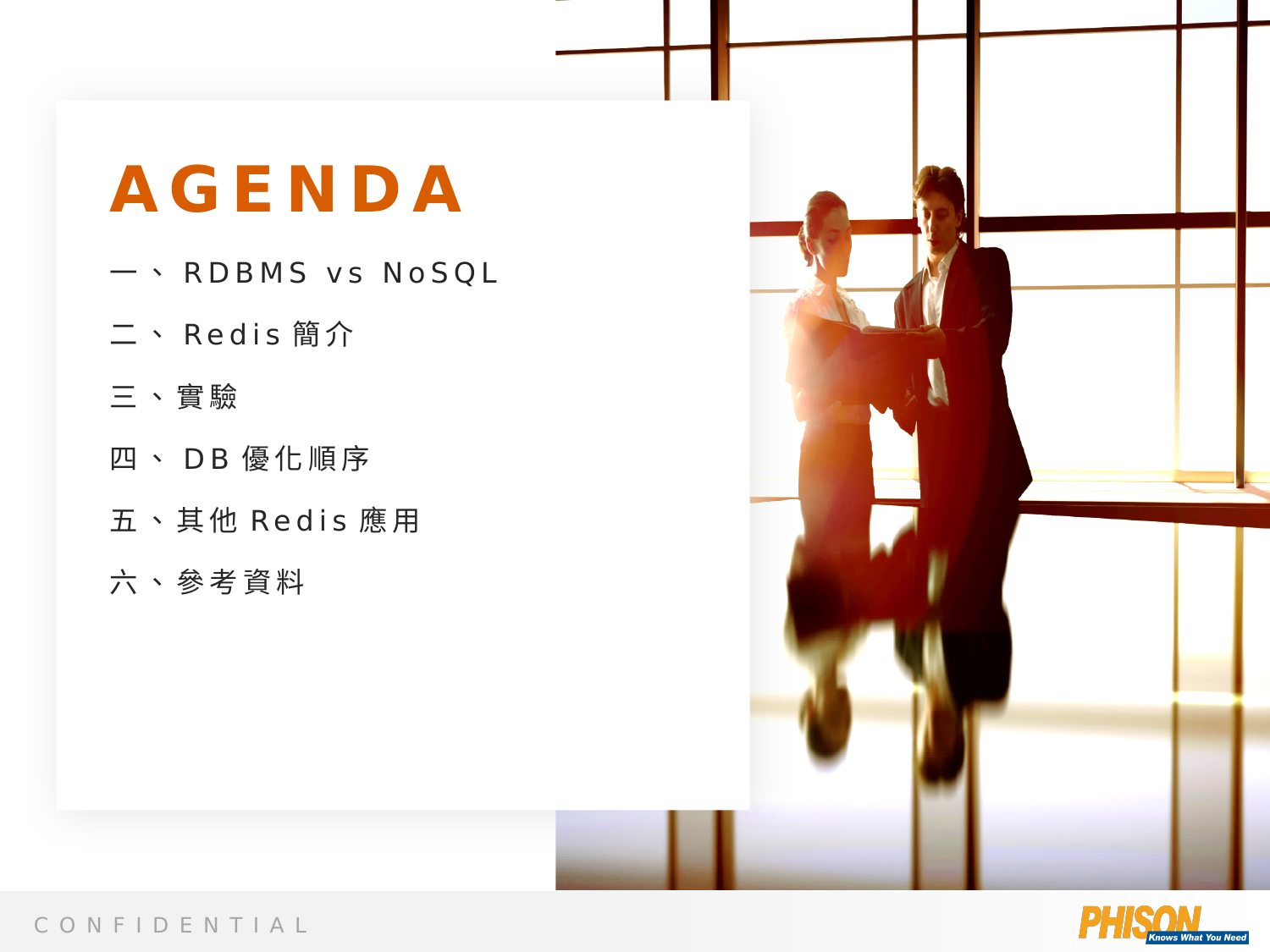

一、RDBMS vs NoSQL
二、Redis簡介
三、實驗
四、DB優化順序
五、其他Redis應用
六、參考資料